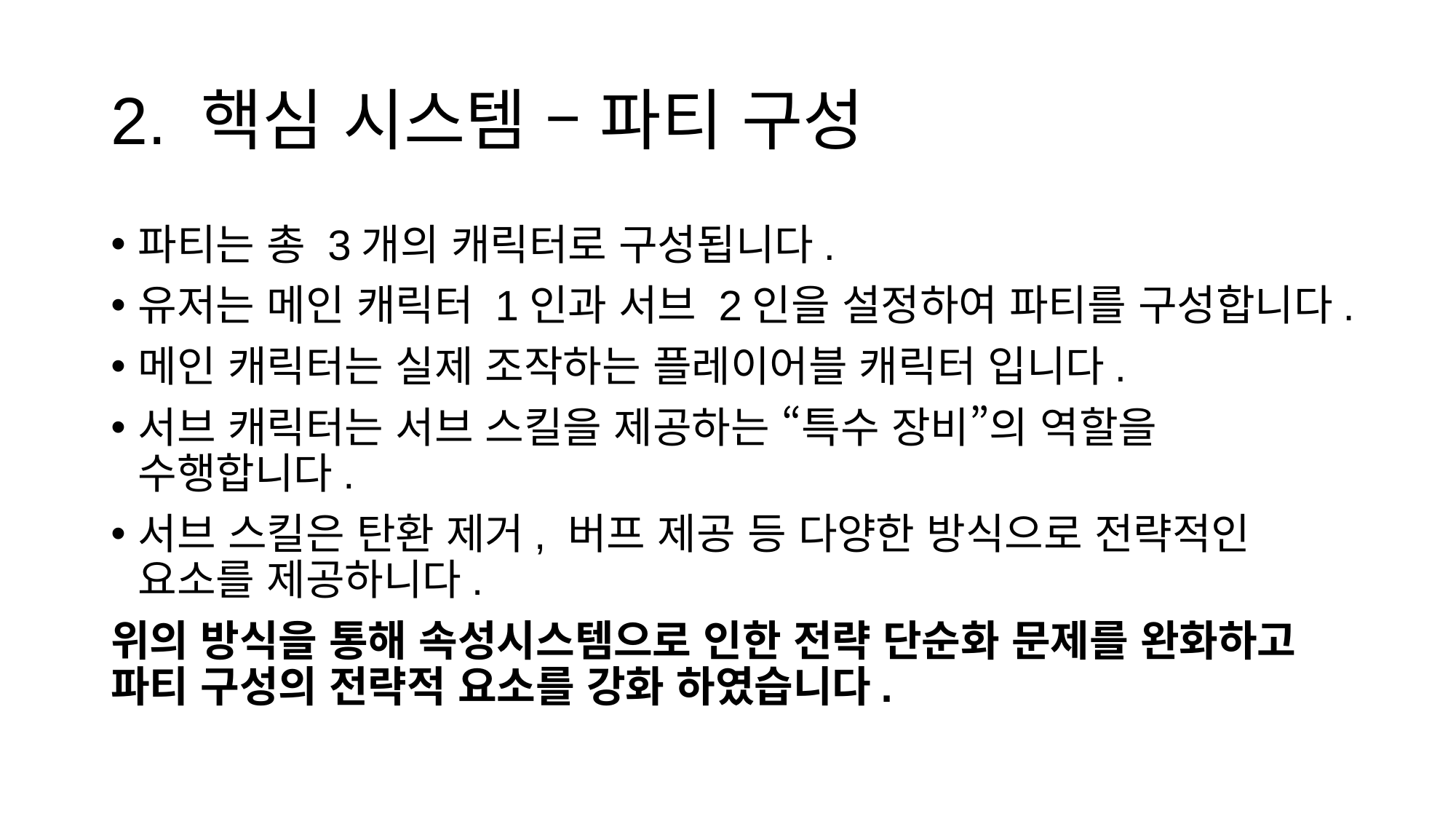

# 2. 핵심 시스템 – 파티 구성
파티는 총 3개의 캐릭터로 구성됩니다.
유저는 메인 캐릭터 1인과 서브 2인을 설정하여 파티를 구성합니다.
메인 캐릭터는 실제 조작하는 플레이어블 캐릭터 입니다.
서브 캐릭터는 서브 스킬을 제공하는 “특수 장비”의 역할을 수행합니다.
서브 스킬은 탄환 제거, 버프 제공 등 다양한 방식으로 전략적인 요소를 제공하니다.
위의 방식을 통해 속성시스템으로 인한 전략 단순화 문제를 완화하고 파티 구성의 전략적 요소를 강화 하였습니다.